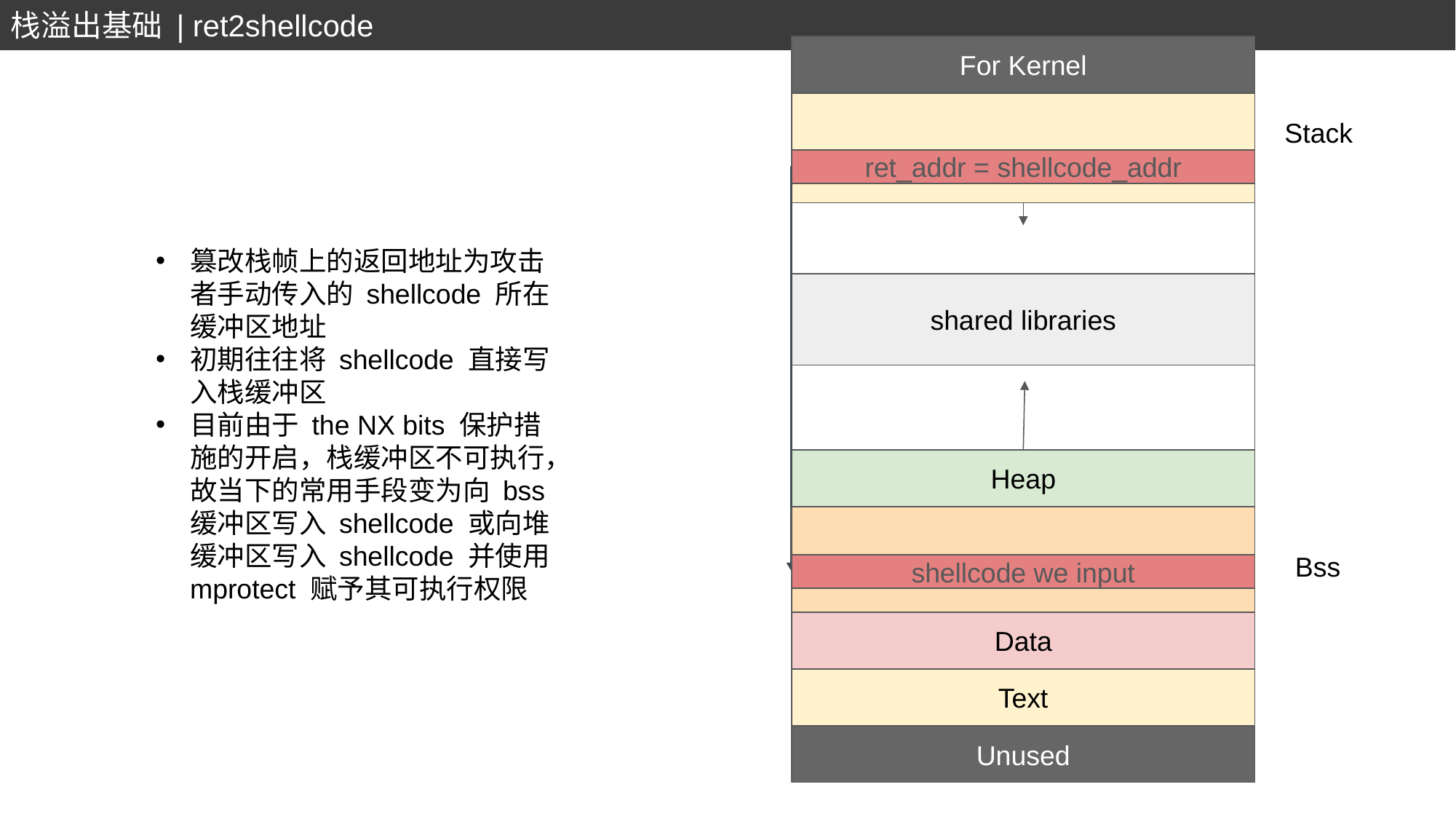

栈溢出基础 | ret2shellcode
For Kernel

shared libraries

Heap
Data
Text
Unused
ret_addr = shellcode_addr
Stack
篡改栈帧上的返回地址为攻击者手动传入的 shellcode 所在缓冲区地址
初期往往将 shellcode 直接写入栈缓冲区
目前由于 the NX bits 保护措施的开启，栈缓冲区不可执行，故当下的常用手段变为向 bss 缓冲区写入 shellcode 或向堆缓冲区写入 shellcode 并使用 mprotect 赋予其可执行权限

Bss
shellcode we input